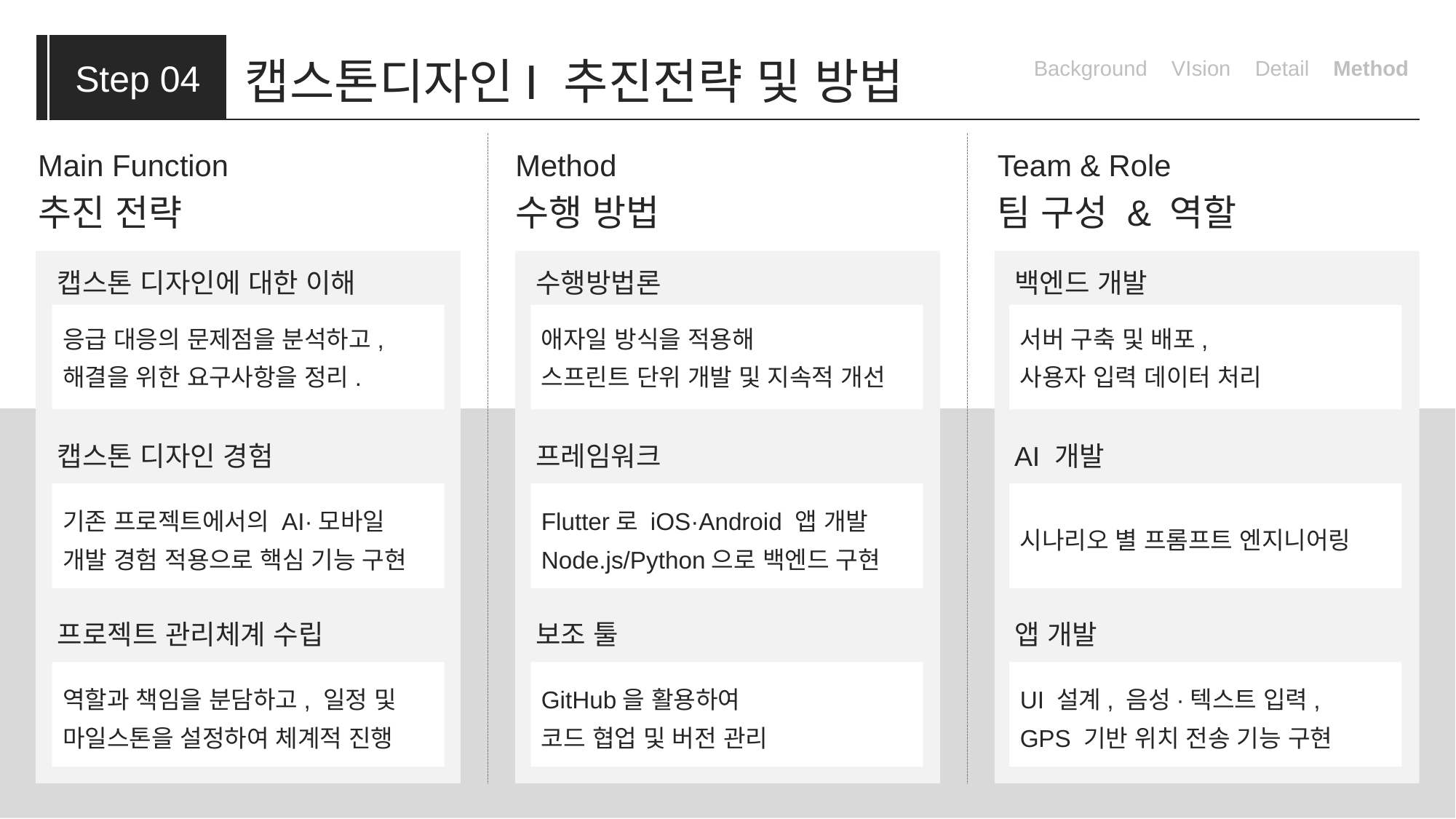

Step 04
캡스톤디자인I 추진전략 및 방법
Background    VIsion    Detail    Method
Main Function
Method
Team & Role
추진 전략
수행 방법
팀 구성 & 역할

캡스톤 디자인에 대한 이해
수행방법론
백엔드 개발

응급 대응의 문제점을 분석하고,
해결을 위한 요구사항을 정리.
애자일 방식을 적용해
스프린트 단위 개발 및 지속적 개선
서버 구축 및 배포,
사용자 입력 데이터 처리

캡스톤 디자인 경험
프레임워크
AI 개발

기존 프로젝트에서의 AI·모바일
개발 경험 적용으로 핵심 기능 구현
Flutter로 iOS·Android 앱 개발
Node.js/Python으로 백엔드 구현
시나리오 별 프롬프트 엔지니어링
프로젝트 관리체계 수립
보조 툴
앱 개발

역할과 책임을 분담하고, 일정 및
마일스톤을 설정하여 체계적 진행
GitHub을 활용하여
코드 협업 및 버전 관리
UI 설계, 음성·텍스트 입력,
GPS 기반 위치 전송 기능 구현